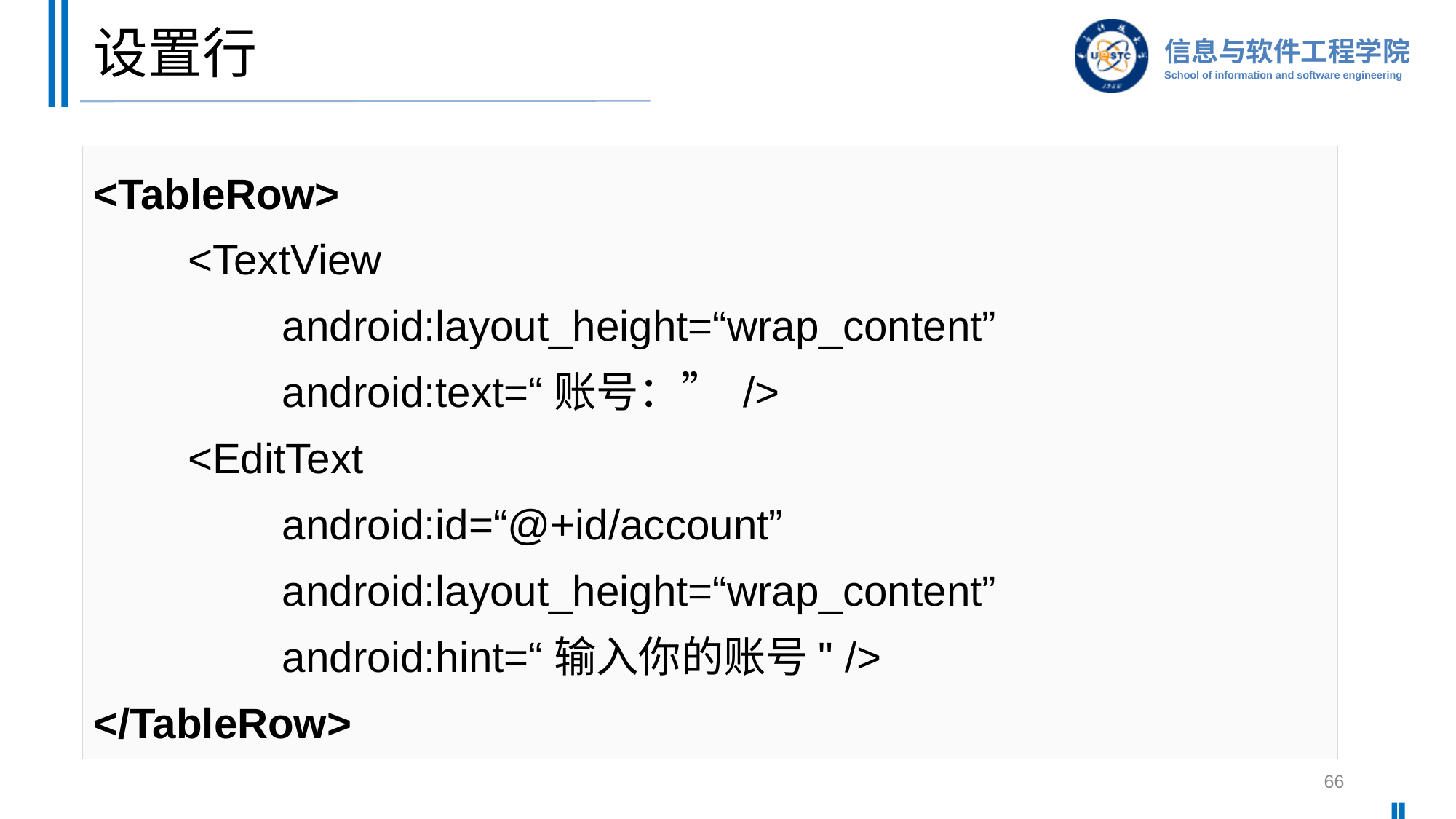

# 设置行
<TableRow>
        <TextView
                android:layout_height=“wrap_content”
                android:text=“账号：” />
        <EditText
                android:id=“@+id/account”
                android:layout_height=“wrap_content”
                android:hint=“输入你的账号" />
</TableRow>

66